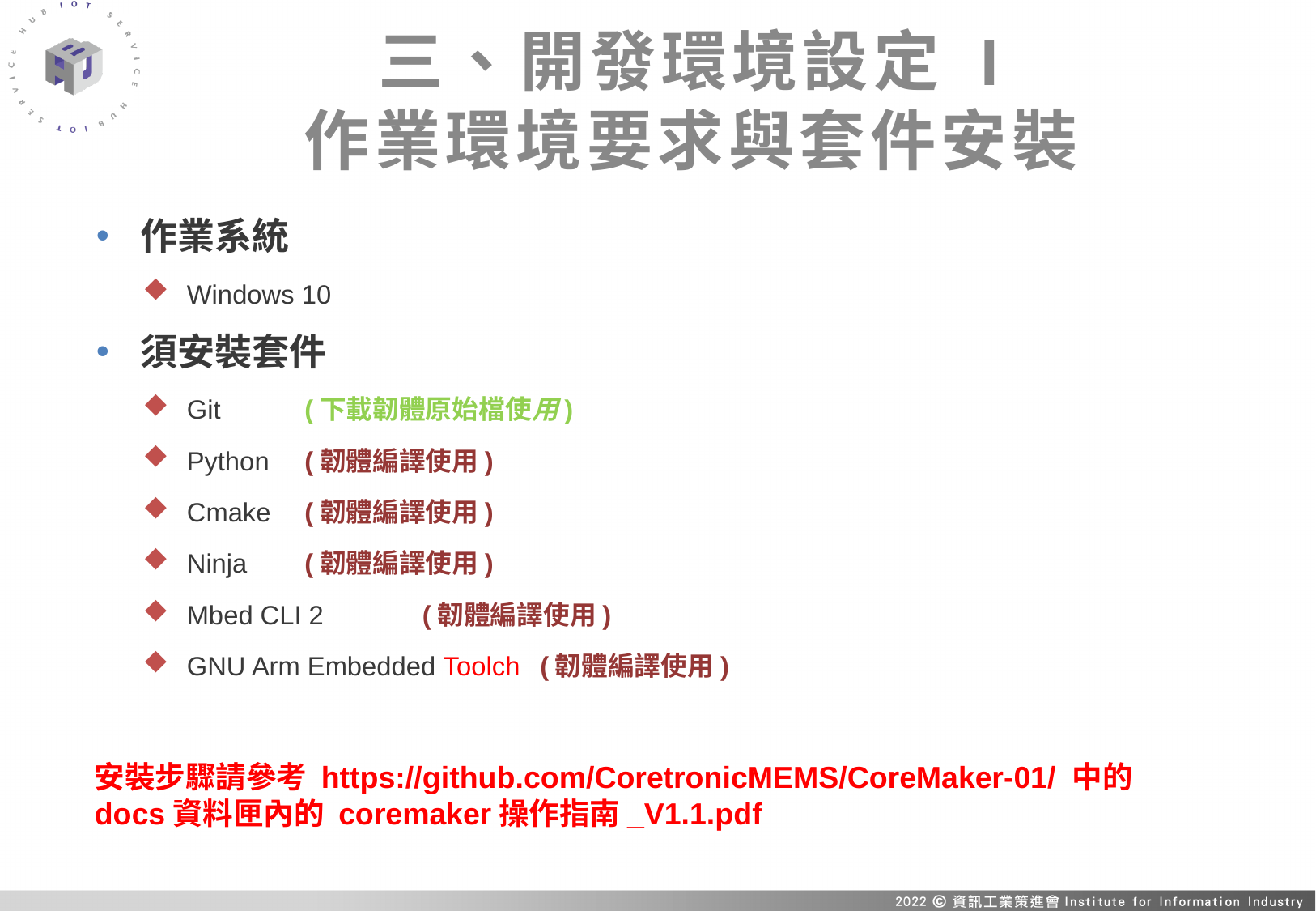

# 三、開發環境設定 I 作業環境要求與套件安裝
作業系統
Windows 10
須安裝套件
Git			(下載韌體原始檔使用)
Python			(韌體編譯使用)
Cmake			(韌體編譯使用)
Ninja			(韌體編譯使用)
Mbed CLI 2			(韌體編譯使用)
GNU Arm Embedded Toolch	(韌體編譯使用)
安裝步驟請參考 https://github.com/CoretronicMEMS/CoreMaker-01/ 中的docs資料匣內的 coremaker操作指南_V1.1.pdf